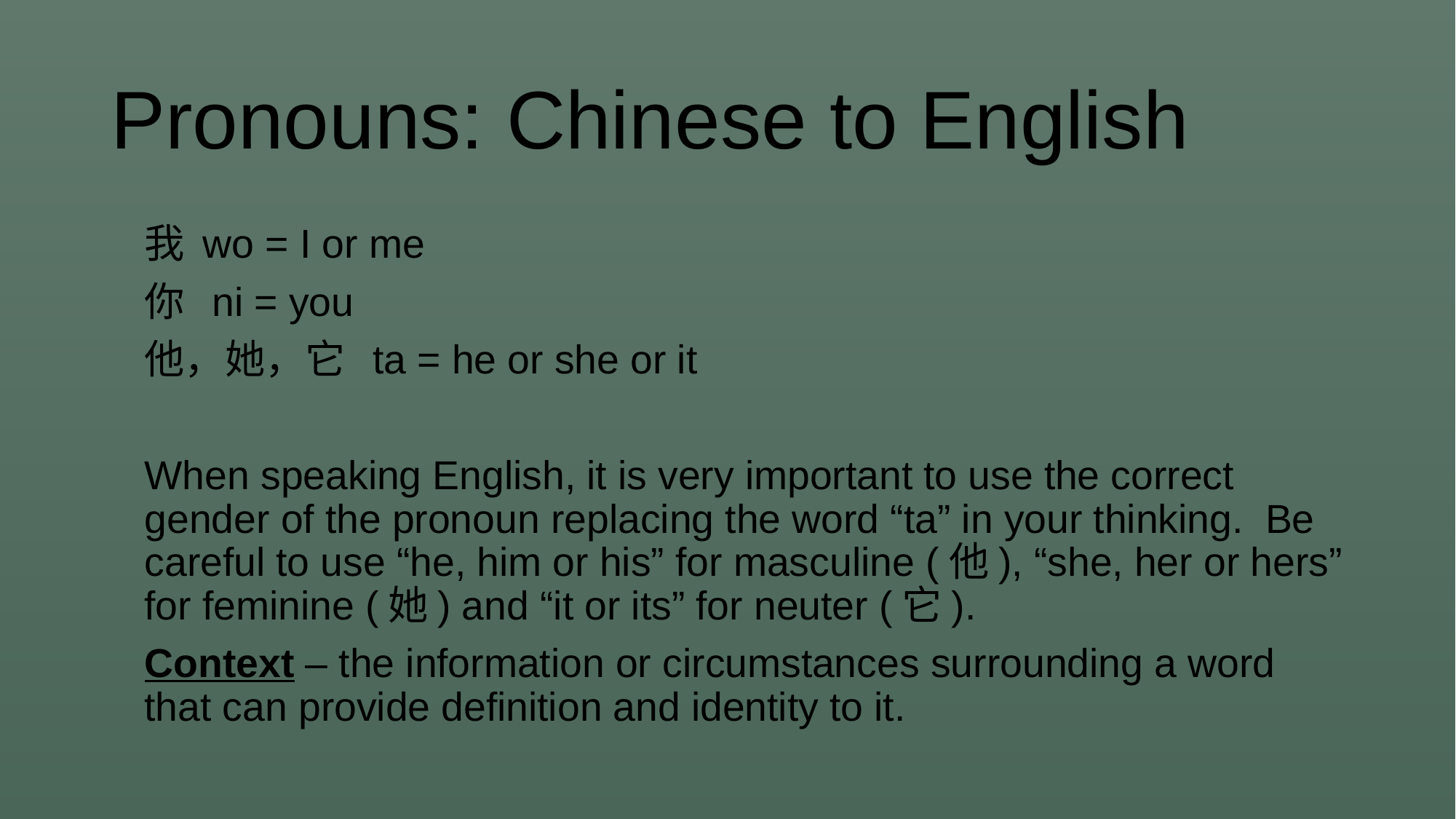

# Pronouns: Chinese to English
我 wo = I or me
你  ni = you
他，她，它  ta = he or she or it

When speaking English, it is very important to use the correct gender of the pronoun replacing the word “ta” in your thinking.  Be careful to use “he, him or his” for masculine (他), “she, her or hers” for feminine (她) and “it or its” for neuter (它).
Context – the information or circumstances surrounding a word that can provide definition and identity to it.